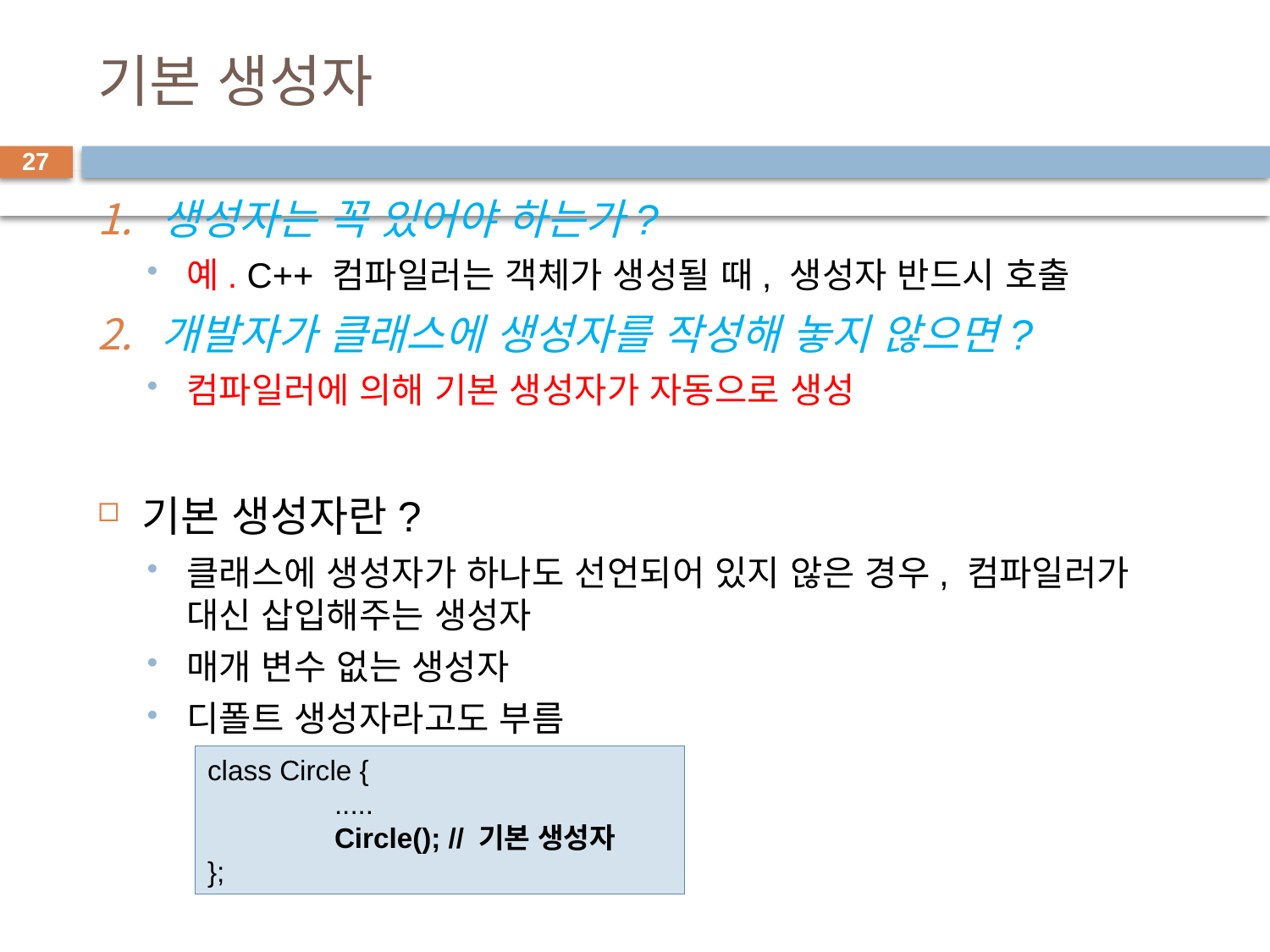

# 기본 생성자
27
생성자는 꼭 있어야 하는가?
예. C++ 컴파일러는 객체가 생성될 때, 생성자 반드시 호출
개발자가 클래스에 생성자를 작성해 놓지 않으면?
컴파일러에 의해 기본 생성자가 자동으로 생성

기본 생성자란?
클래스에 생성자가 하나도 선언되어 있지 않은 경우, 컴파일러가 대신 삽입해주는 생성자
매개 변수 없는 생성자
디폴트 생성자라고도 부름
class Circle {
	.....
	Circle(); // 기본 생성자
};